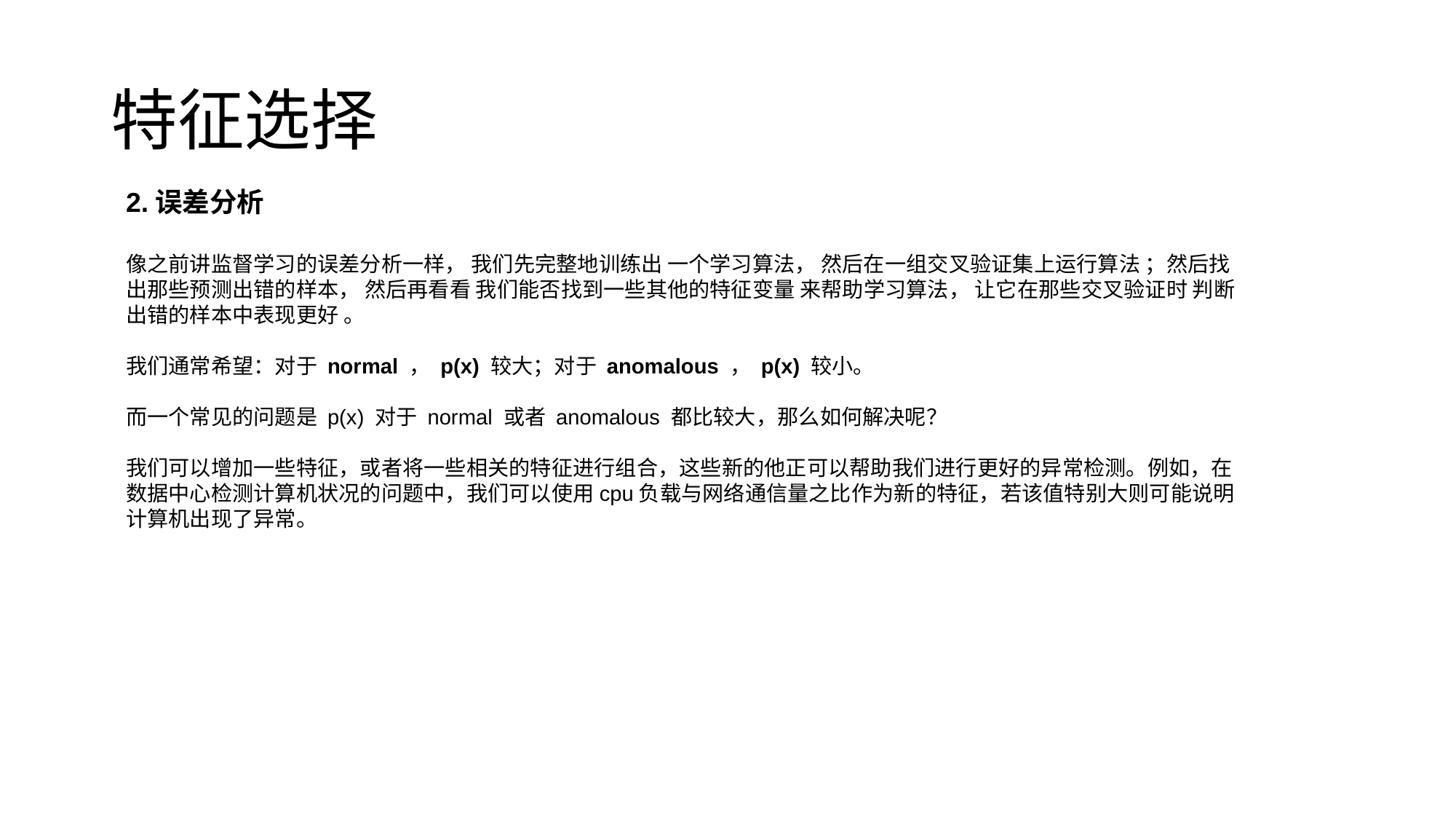

# 特征选择
2.误差分析

像之前讲监督学习的误差分析一样， 我们先完整地训练出 一个学习算法， 然后在一组交叉验证集上运行算法 ；然后找出那些预测出错的样本， 然后再看看 我们能否找到一些其他的特征变量 来帮助学习算法， 让它在那些交叉验证时 判断出错的样本中表现更好 。

我们通常希望：对于 normal ， p(x) 较大；对于 anomalous ， p(x) 较小。

而一个常见的问题是 p(x) 对于 normal 或者 anomalous 都比较大，那么如何解决呢？

我们可以增加一些特征，或者将一些相关的特征进行组合，这些新的他正可以帮助我们进行更好的异常检测。例如，在数据中心检测计算机状况的问题中，我们可以使用cpu负载与网络通信量之比作为新的特征，若该值特别大则可能说明计算机出现了异常。